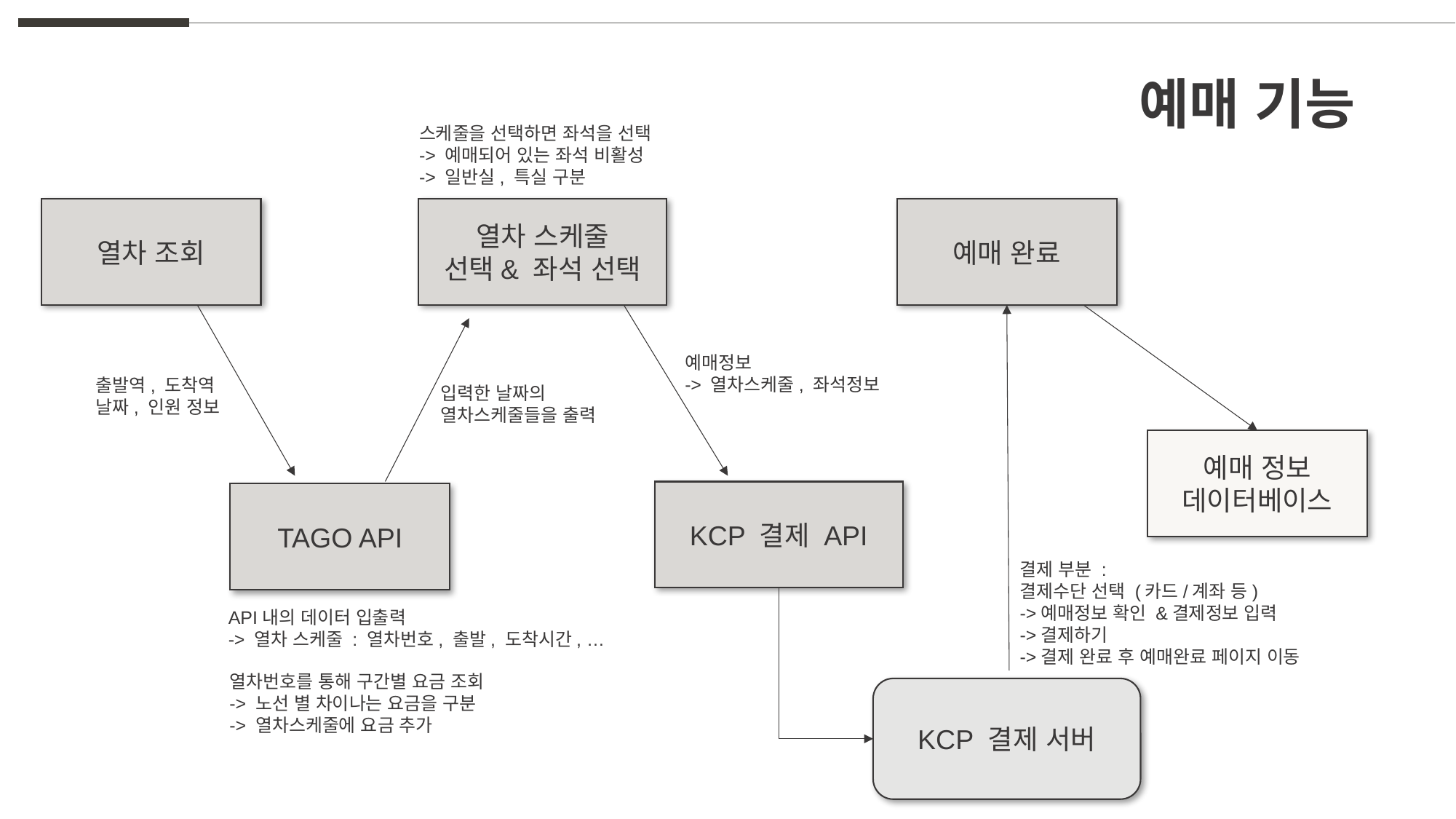

예매 기능
스케줄을 선택하면 좌석을 선택
-> 예매되어 있는 좌석 비활성
-> 일반실, 특실 구분
열차 조회
열차 스케줄
선택& 좌석 선택
예매 완료
예매정보
-> 열차스케줄, 좌석정보
출발역, 도착역
날짜, 인원 정보
입력한 날짜의
열차스케줄들을 출력
예매 정보
데이터베이스
KCP 결제 API
TAGO API
결제 부분 :
결제수단 선택 (카드/계좌 등)
->예매정보 확인 &결제정보 입력
->결제하기
->결제 완료 후 예매완료 페이지 이동
API내의 데이터 입출력
-> 열차 스케줄 : 열차번호, 출발, 도착시간, …
열차번호를 통해 구간별 요금 조회
-> 노선 별 차이나는 요금을 구분
-> 열차스케줄에 요금 추가
KCP 결제 서버